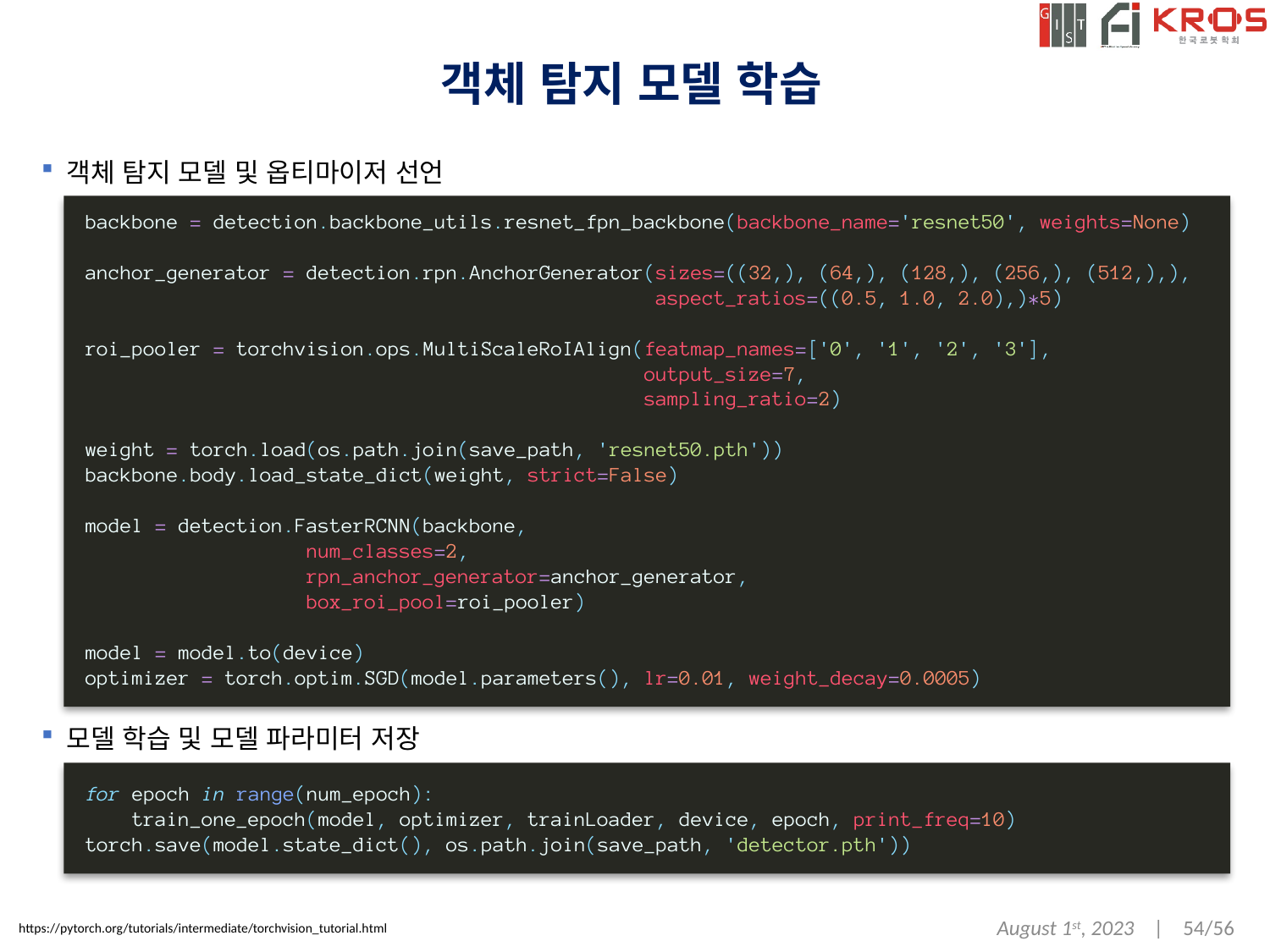

# 객체 탐지 모델 학습
객체 탐지 모델 및 옵티마이저 선언

backbone = detection.backbone_utils.resnet_fpn_backbone(backbone_name='resnet50', weights=None)
anchor_generator = detection.rpn.AnchorGenerator(sizes=((32,), (64,), (128,), (256,), (512,),),
                                                 aspect_ratios=((0.5, 1.0, 2.0),)*5)
roi_pooler = torchvision.ops.MultiScaleRoIAlign(featmap_names=['0', '1', '2', '3'],
                                                output_size=7,
                                                sampling_ratio=2)
weight = torch.load(os.path.join(save_path, 'resnet50.pth'))
backbone.body.load_state_dict(weight, strict=False)
model = detection.FasterRCNN(backbone,
                   num_classes=2,
                   rpn_anchor_generator=anchor_generator,
                   box_roi_pool=roi_pooler)

model = model.to(device)
optimizer = torch.optim.SGD(model.parameters(), lr=0.01, weight_decay=0.0005)
모델 학습 및 모델 파라미터 저장

for epoch in range(num_epoch):
    train_one_epoch(model, optimizer, trainLoader, device, epoch, print_freq=10)
torch.save(model.state_dict(), os.path.join(save_path, 'detector.pth'))
August 1st, 2023    |    54/56
https://pytorch.org/tutorials/intermediate/torchvision_tutorial.html